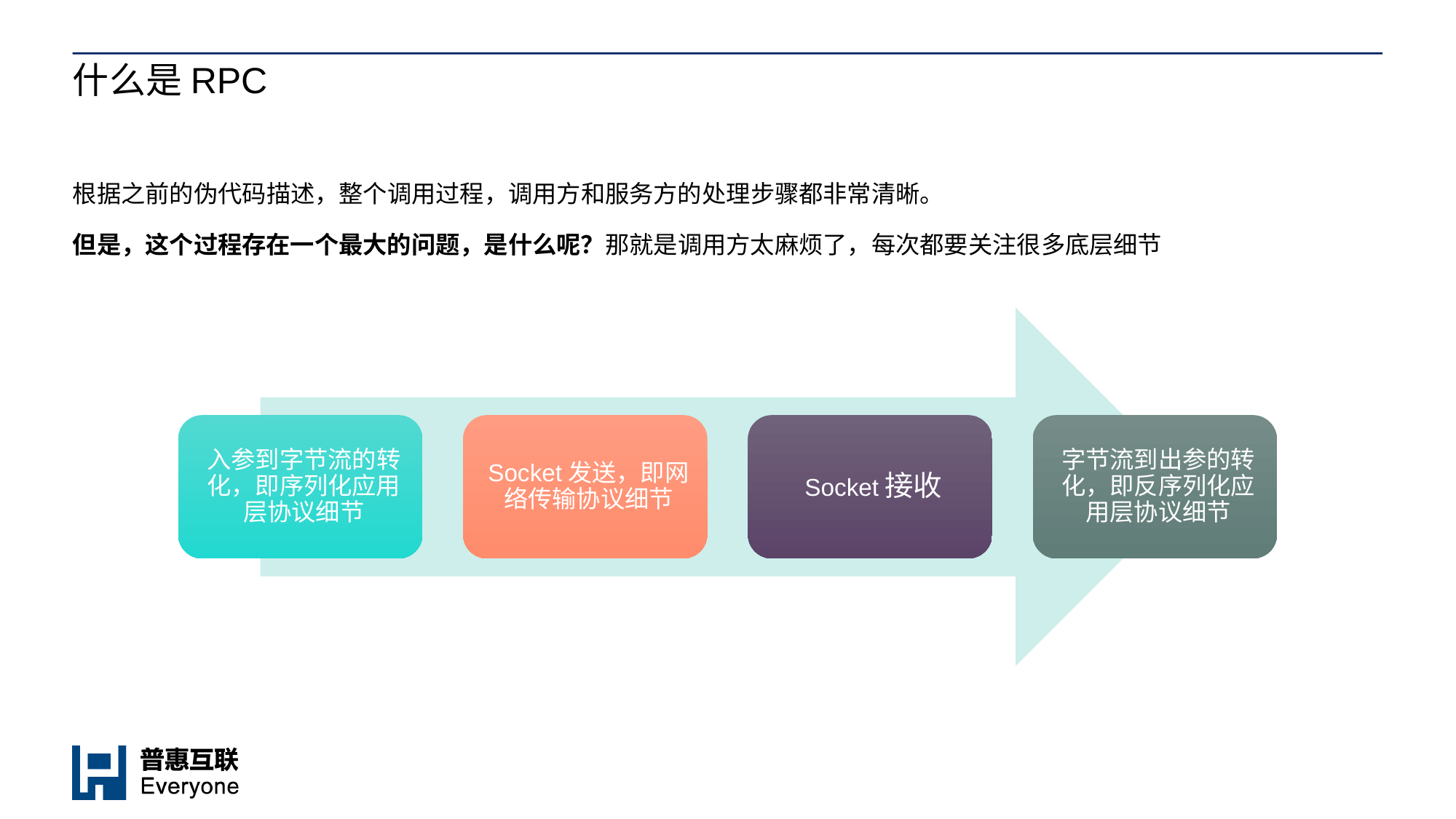

# 什么是RPC
根据之前的伪代码描述，整个调用过程，调用方和服务方的处理步骤都非常清晰。
但是，这个过程存在一个最大的问题，是什么呢？那就是调用方太麻烦了，每次都要关注很多底层细节

入参到字节流的转化，即序列化应用层协议细节
Socket发送，即网络传输协议细节
Socket接收
字节流到出参的转化，即反序列化应用层协议细节